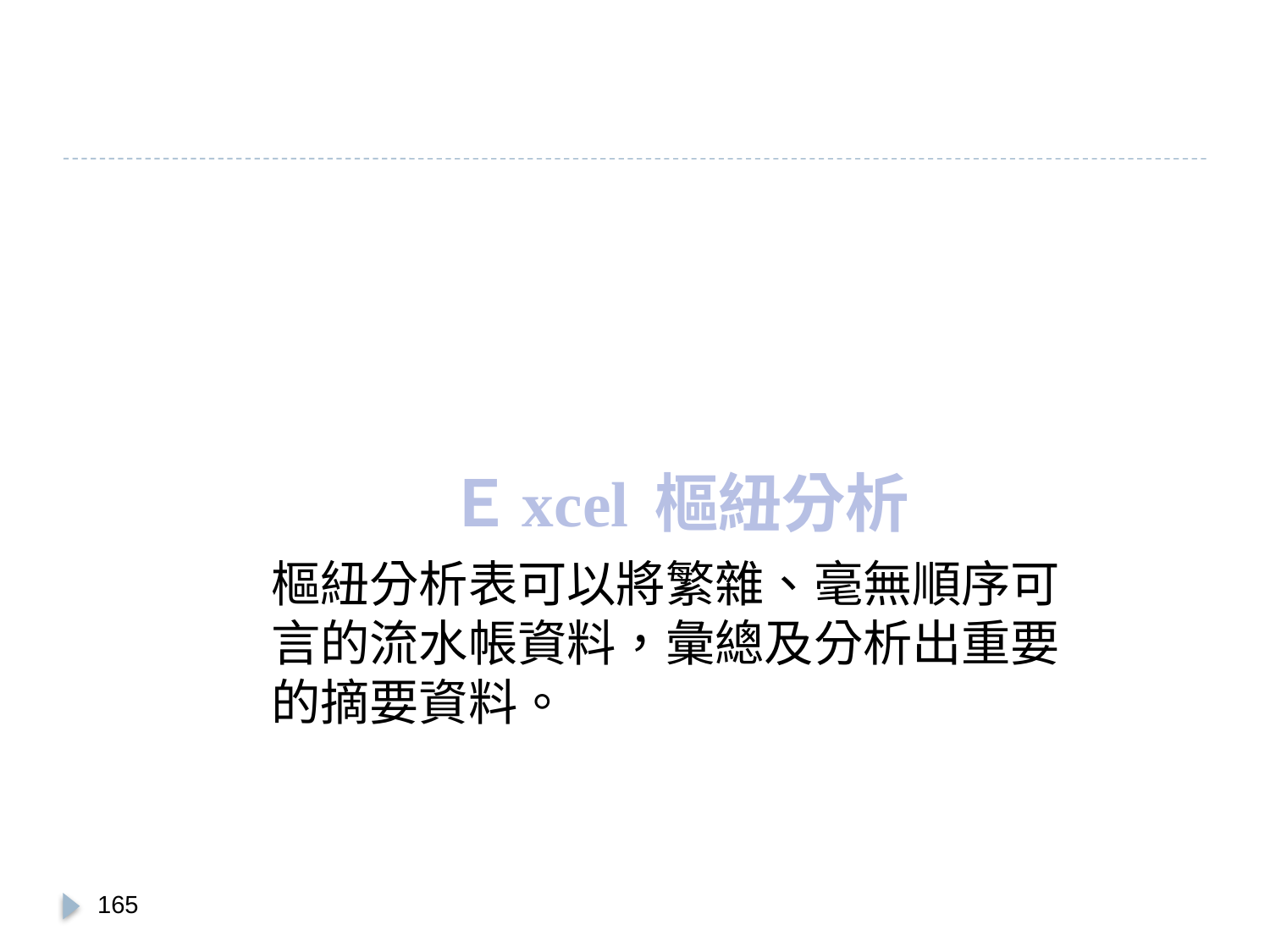

# Ｅxcel 樞紐分析
樞紐分析表可以將繁雜、毫無順序可言的流水帳資料，彙總及分析出重要的摘要資料。
165